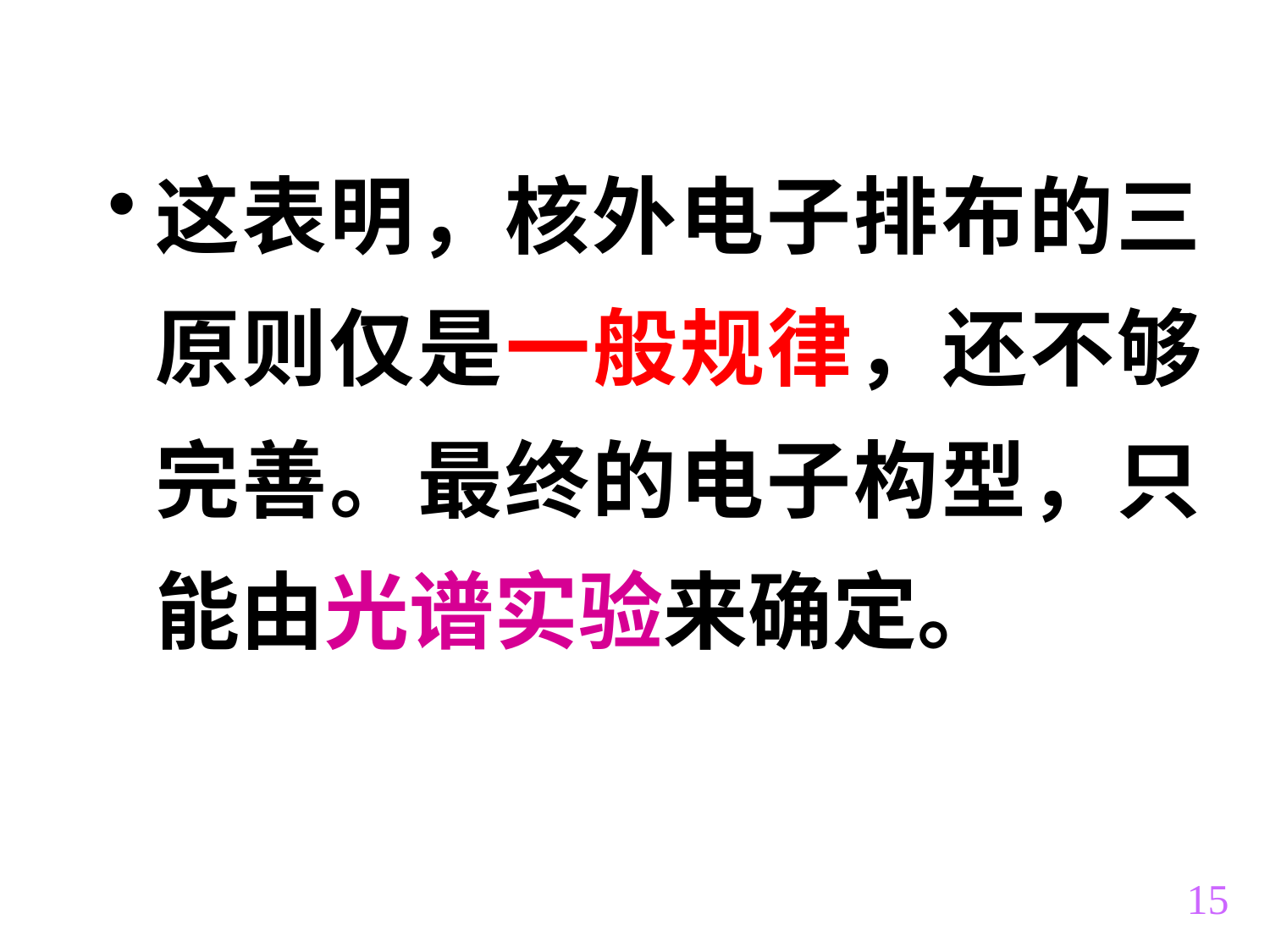

这表明，核外电子排布的三原则仅是一般规律，还不够完善。最终的电子构型，只能由光谱实验来确定。